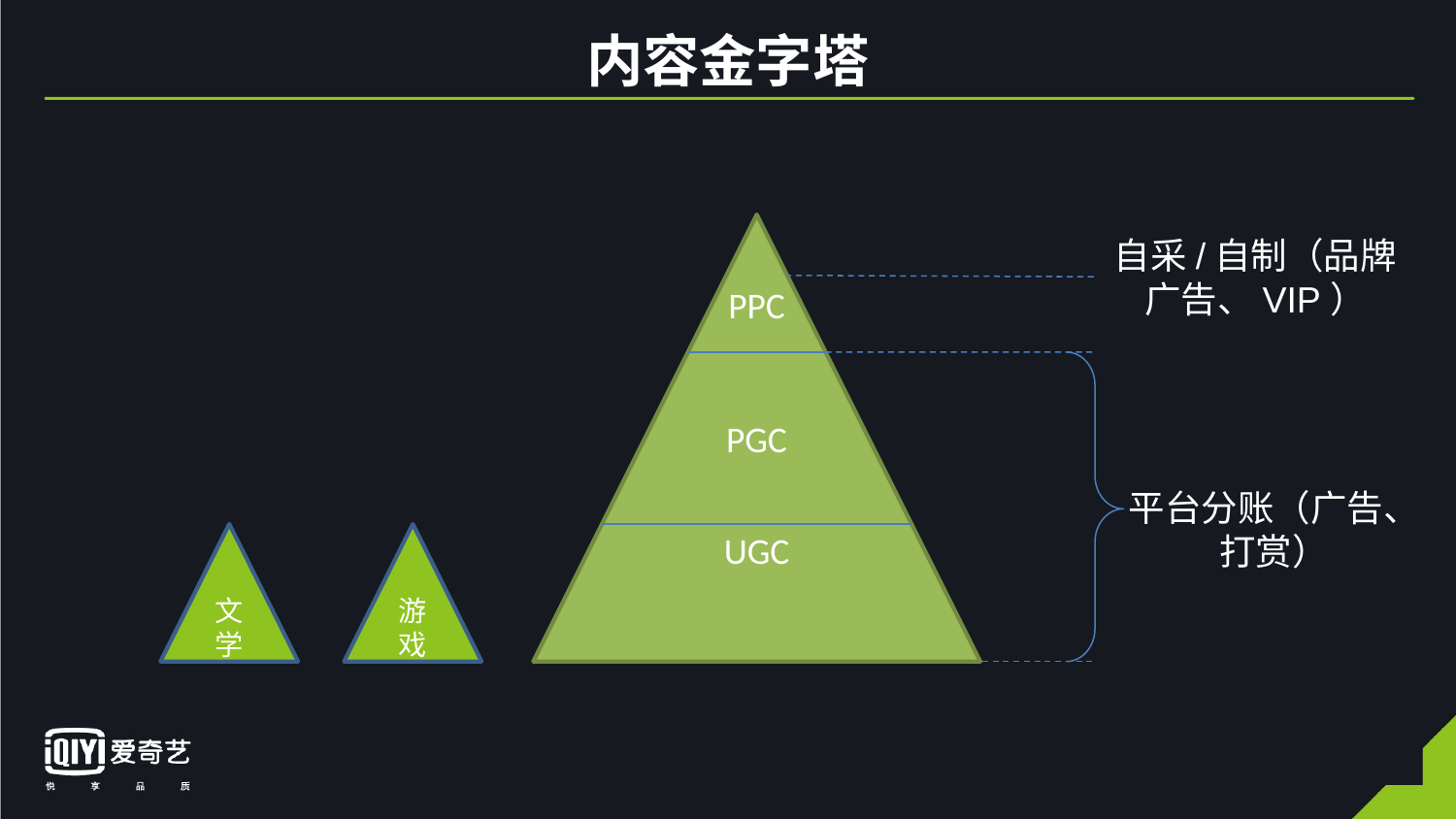

# 内容金字塔
UGC
自采/自制（品牌广告、VIP）
PPC

PGC
平台分账（广告、打赏）
文学
游戏